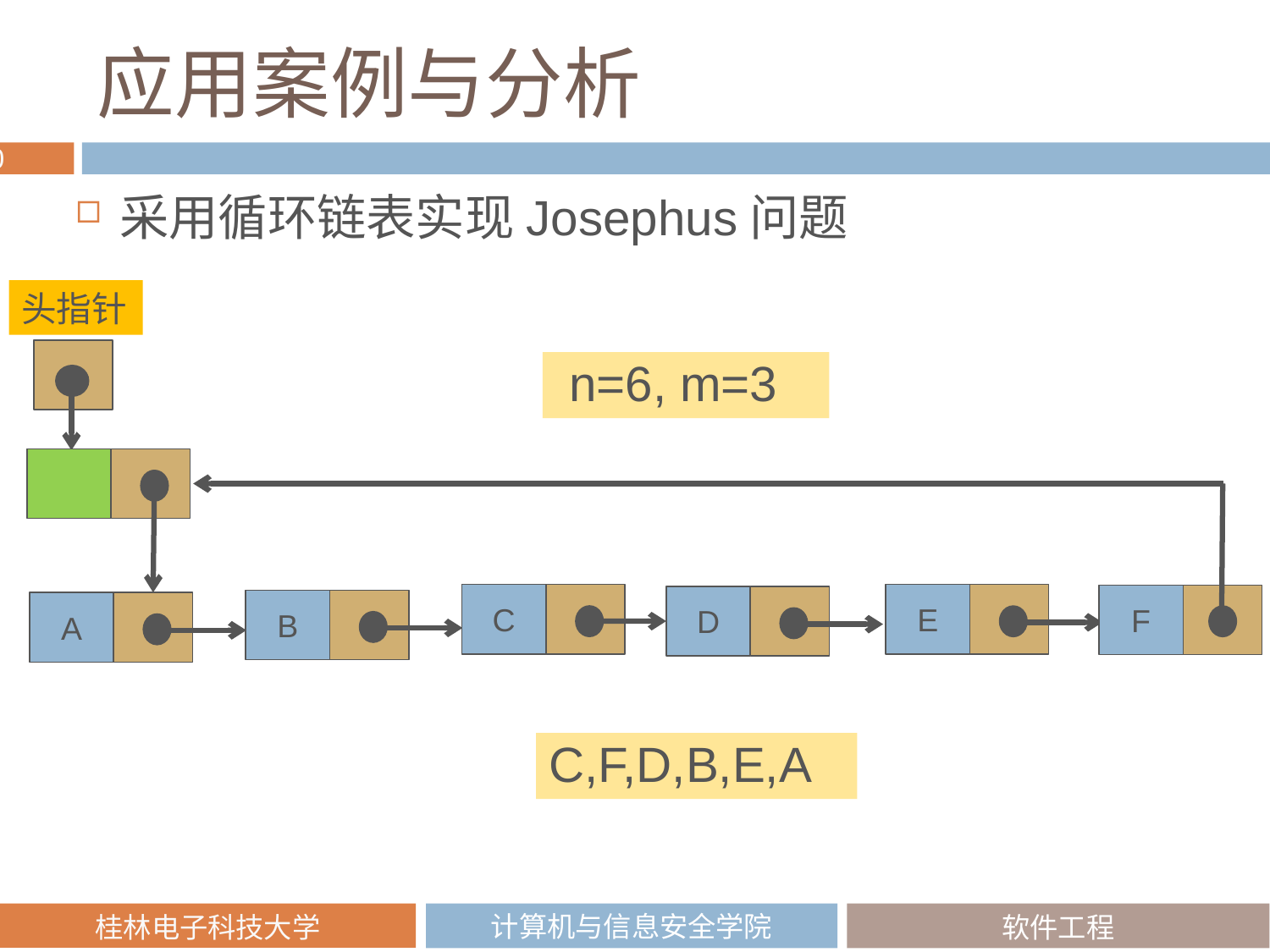

# 应用案例与分析
采用循环链表实现Josephus问题
头指针

 n=6, m=3

C

E

F

D

B

A

C,F,D,B,E,A